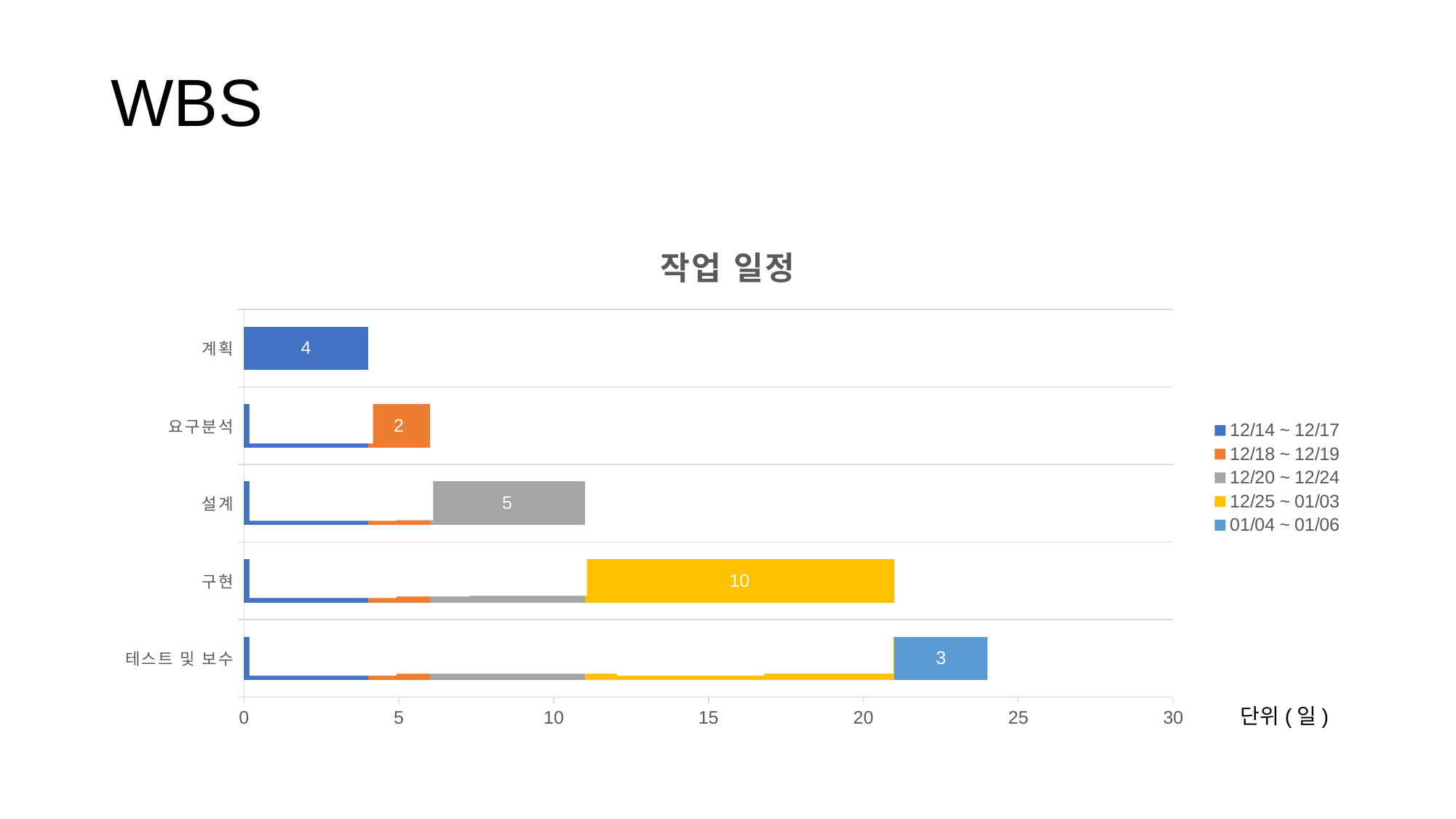

# WBS

### Chart: 작업 일정

| Category | 12/14 ~ 12/17 | 12/18 ~ 12/19 | 12/20 ~ 12/24 | 12/25 ~ 01/03 | 01/04 ~ 01/06 |
|---|---|---|---|---|---|
| 테스트 및 보수 | 4.0 | 2.0 | 5.0 | 10.0 | 3.0 |
| 구현 | 4.0 | 2.0 | 5.0 | 10.0 | None |
| 설계 | 4.0 | 2.0 | 5.0 | None | None |
| 요구분석 | 4.0 | 2.0 | None | None | None |
| 계획 | 4.0 | None | None | None | None |

단위(일)